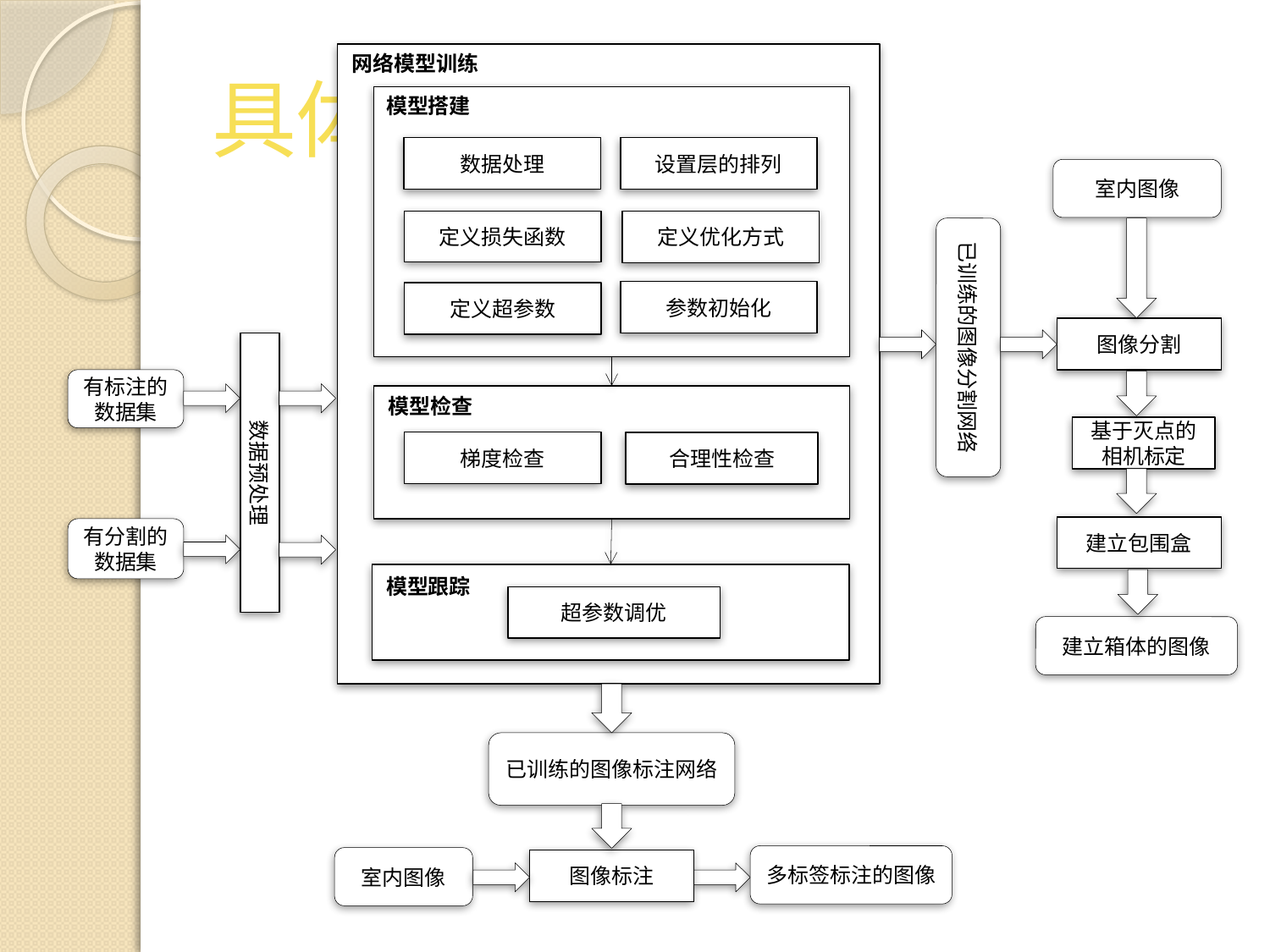

# 具体实现

网络模型训练

模型搭建

数据处理
设置层的排列
室内图像
定义损失函数
定义优化方式
已训练的图像分割网络

参数初始化
定义超参数
图像分割

数据预处理
有标注的数据集

模型检查
基于灭点的相机标定
梯度检查
合理性检查

建立包围盒
有分割的数据集

模型跟踪

超参数调优
建立箱体的图像

已训练的图像标注网络

多标签标注的图像
室内图像
图像标注